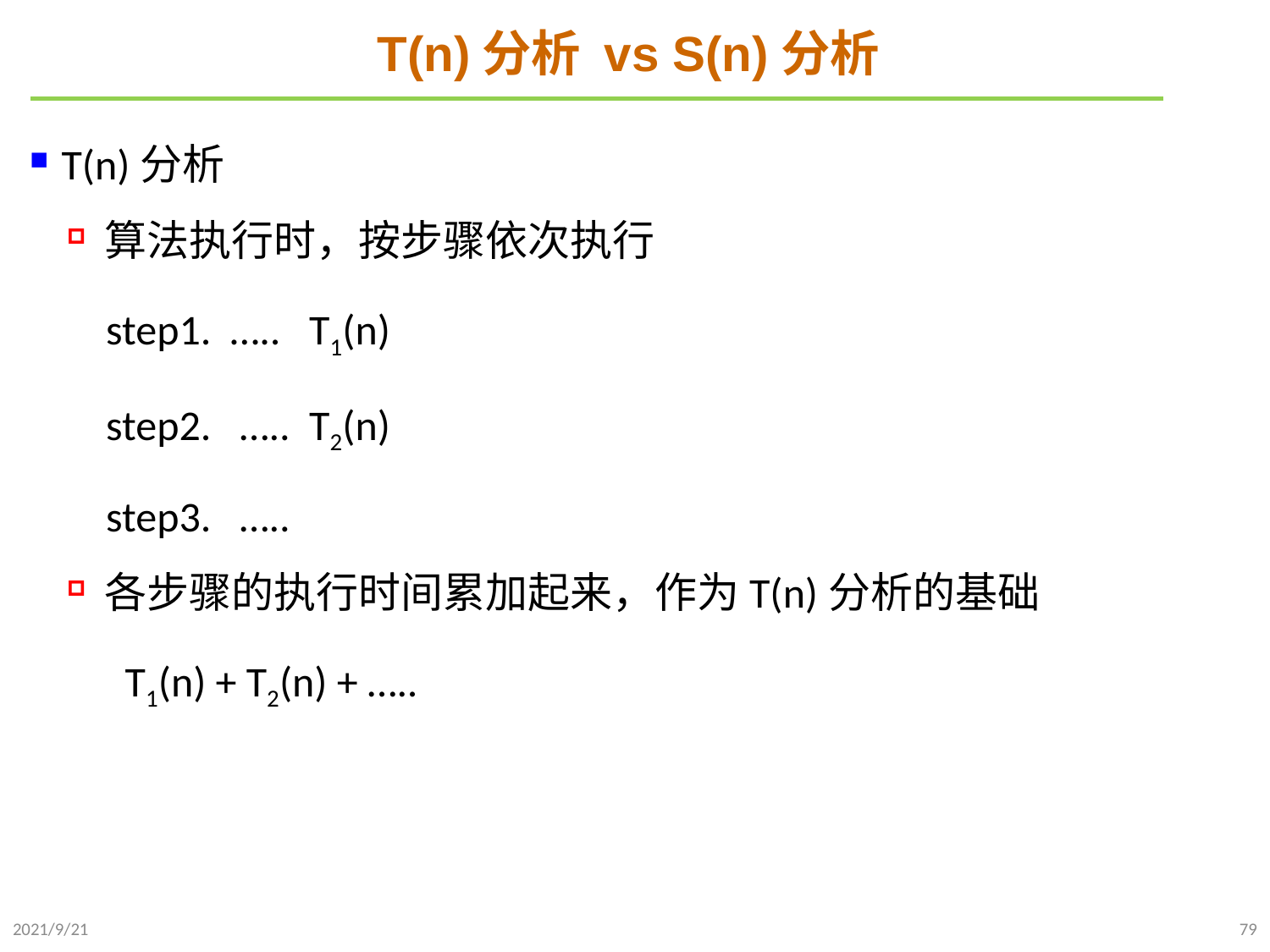

# T(n)分析 vs S(n)分析
T(n)分析
算法执行时，按步骤依次执行
        step1.  …..   T1(n)
        step2.   …..  T2(n)
        step3.   …..
各步骤的执行时间累加起来，作为T(n)分析的基础
          T1(n) + T2(n) + …..

2021/9/21
79